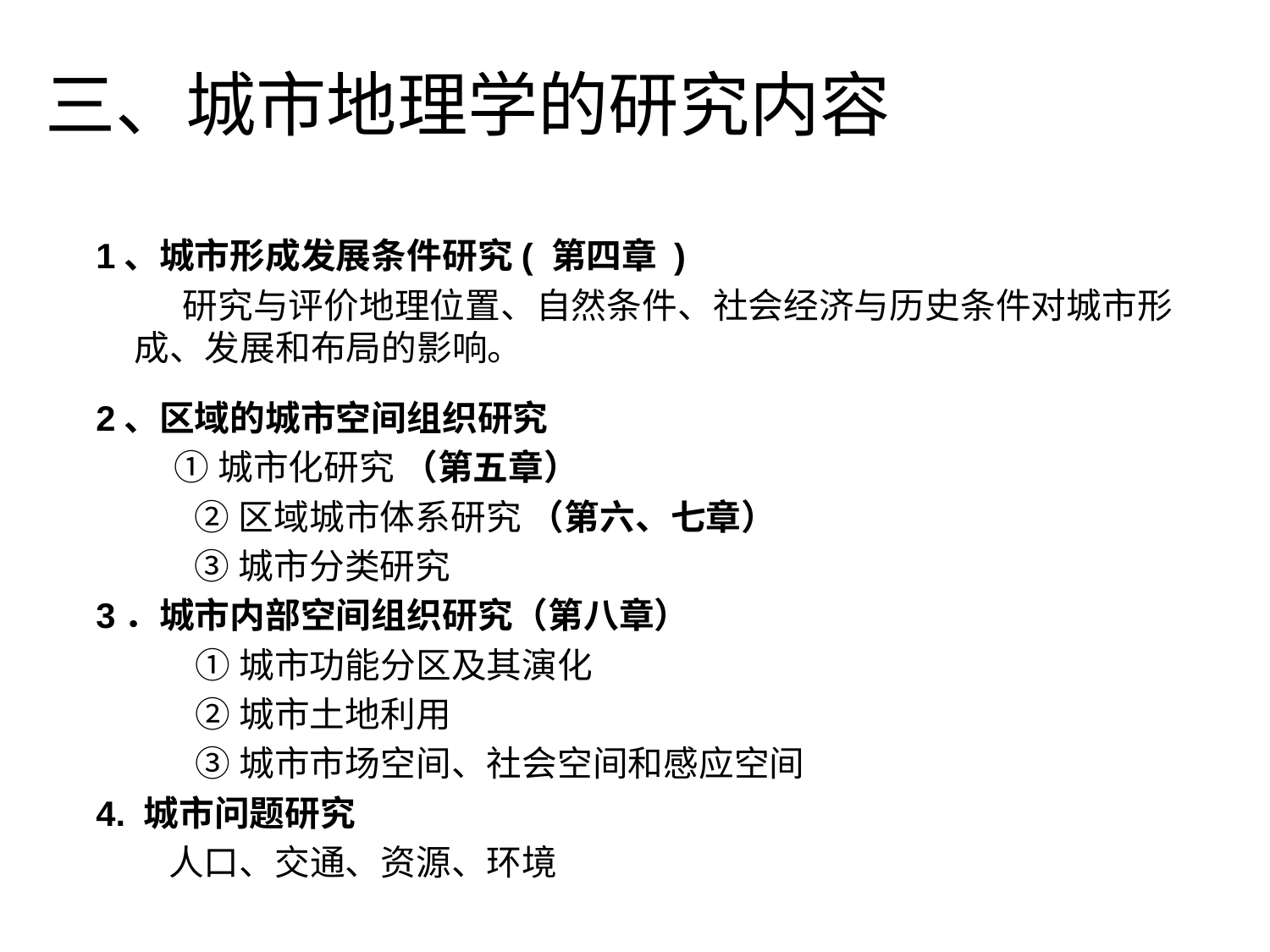

# 三、城市地理学的研究内容
1、城市形成发展条件研究( 第四章 )
          研究与评价地理位置、自然条件、社会经济与历史条件对城市形成、发展和布局的影响。
2、区域的城市空间组织研究
          ①城市化研究 （第五章）
   ②区域城市体系研究 （第六、七章）
   ③城市分类研究
3．城市内部空间组织研究（第八章）
①城市功能分区及其演化
②城市土地利用
③城市市场空间、社会空间和感应空间
4. 城市问题研究
        人口、交通、资源、环境